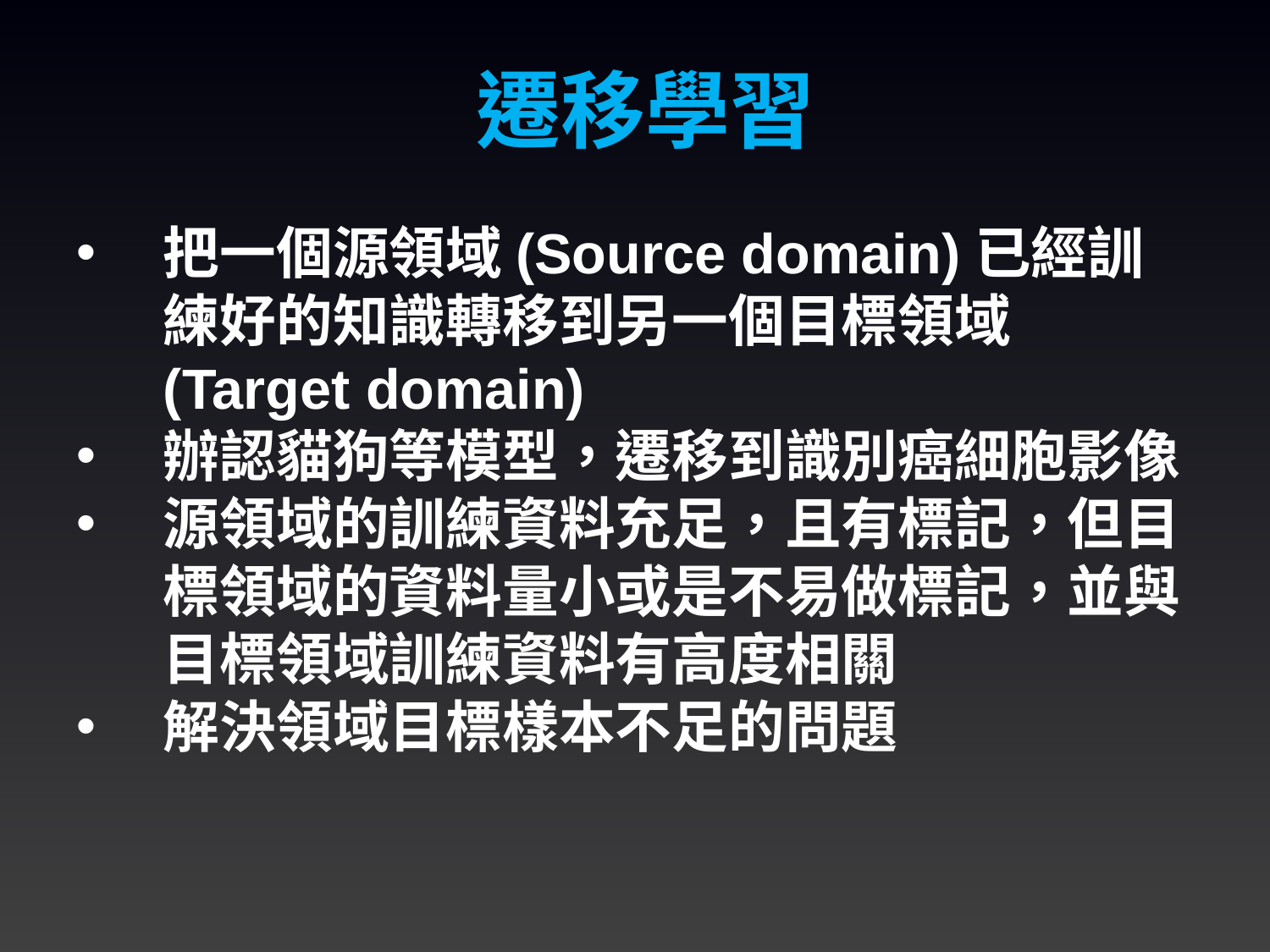

遷移學習
把一個源領域(Source domain)已經訓練好的知識轉移到另一個目標領域(Target domain)
辦認貓狗等模型，遷移到識別癌細胞影像
源領域的訓練資料充足，且有標記，但目標領域的資料量小或是不易做標記，並與目標領域訓練資料有高度相關
解決領域目標樣本不足的問題